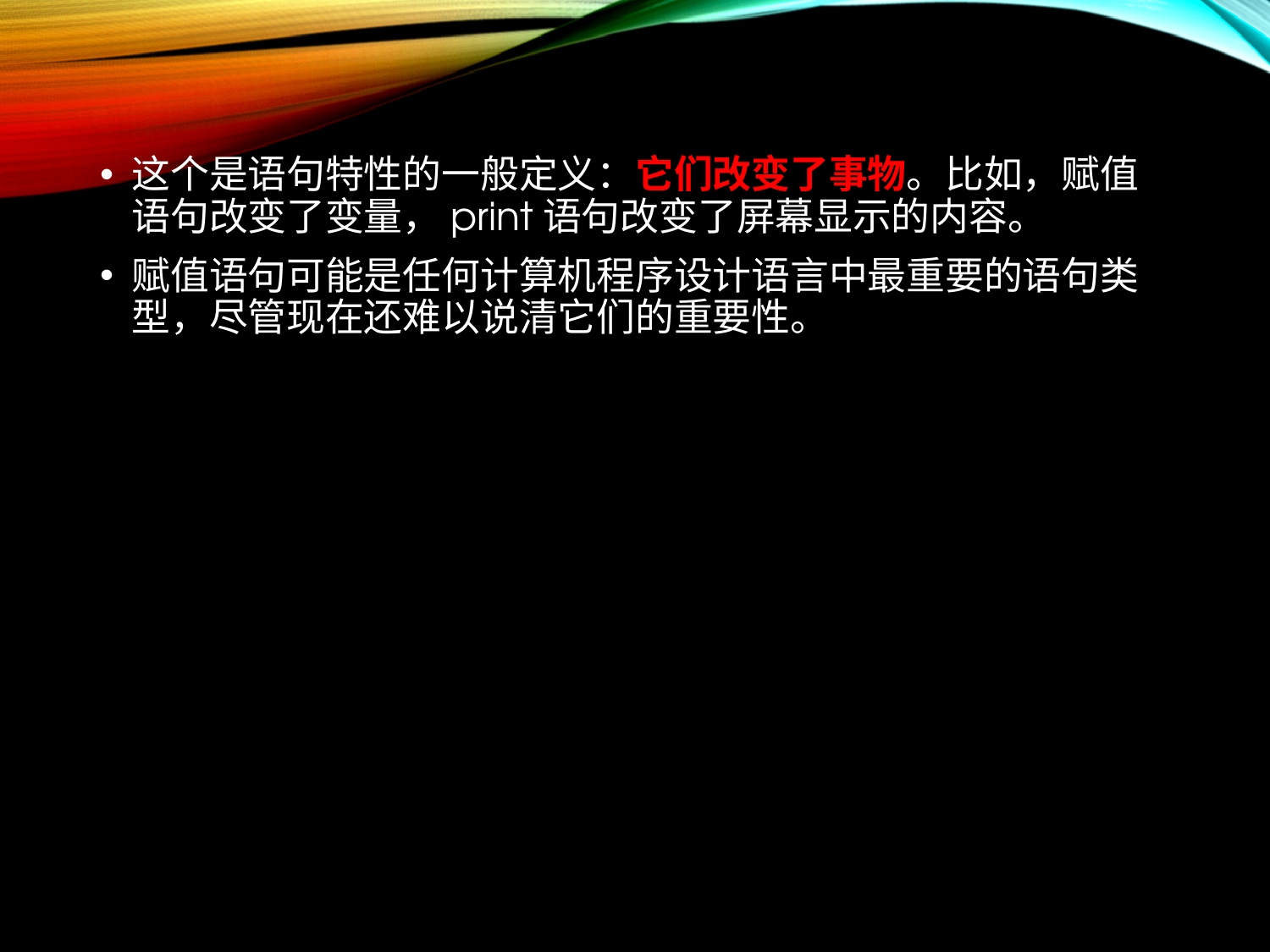

这个是语句特性的一般定义：它们改变了事物。比如，赋值语句改变了变量，print语句改变了屏幕显示的内容。
赋值语句可能是任何计算机程序设计语言中最重要的语句类型，尽管现在还难以说清它们的重要性。